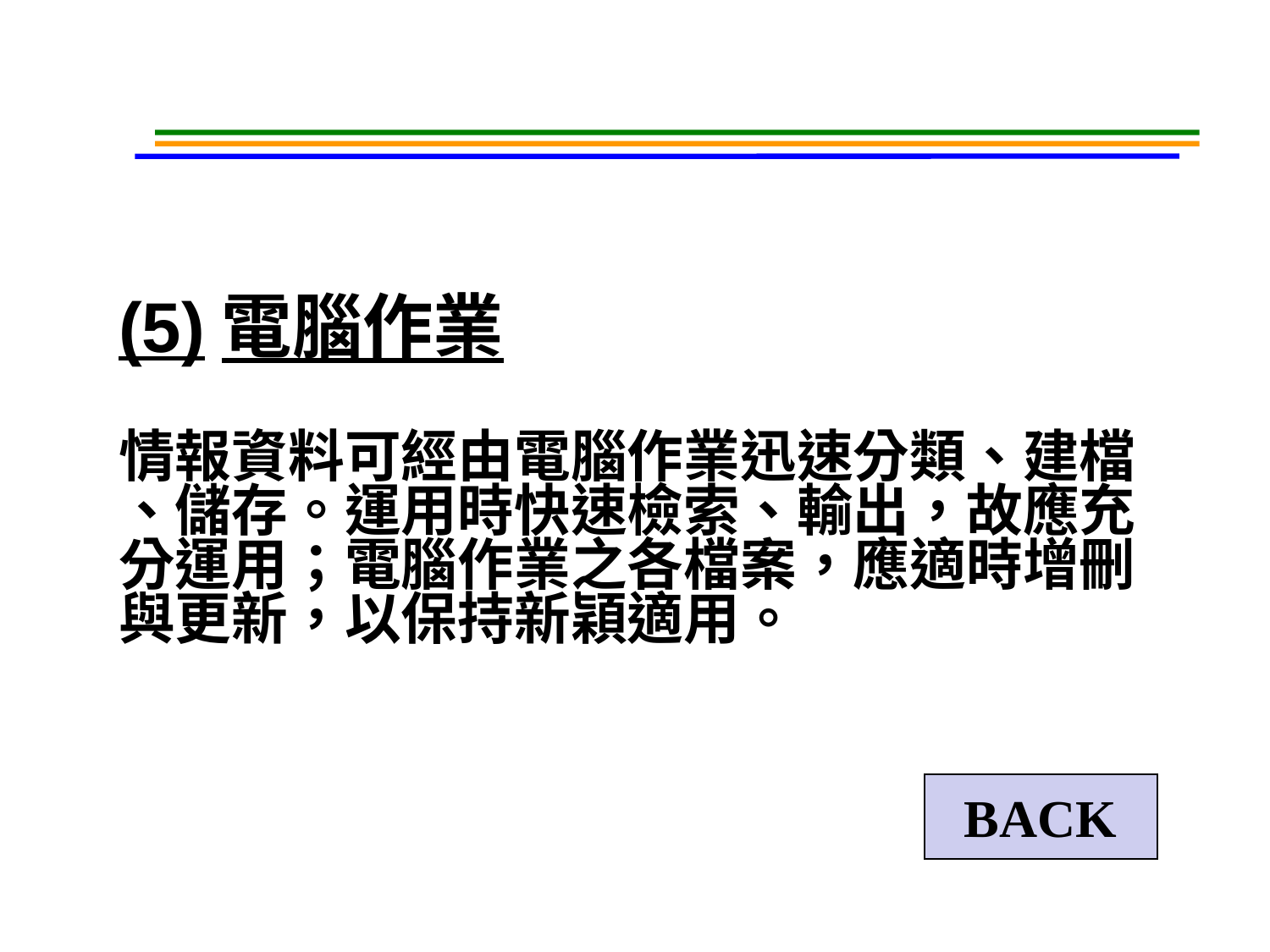

(5)電腦作業

情報資料可經由電腦作業迅速分類、建檔
、儲存。運用時快速檢索、輸出，故應充
分運用；電腦作業之各檔案，應適時增刪
與更新，以保持新穎適用。
BACK